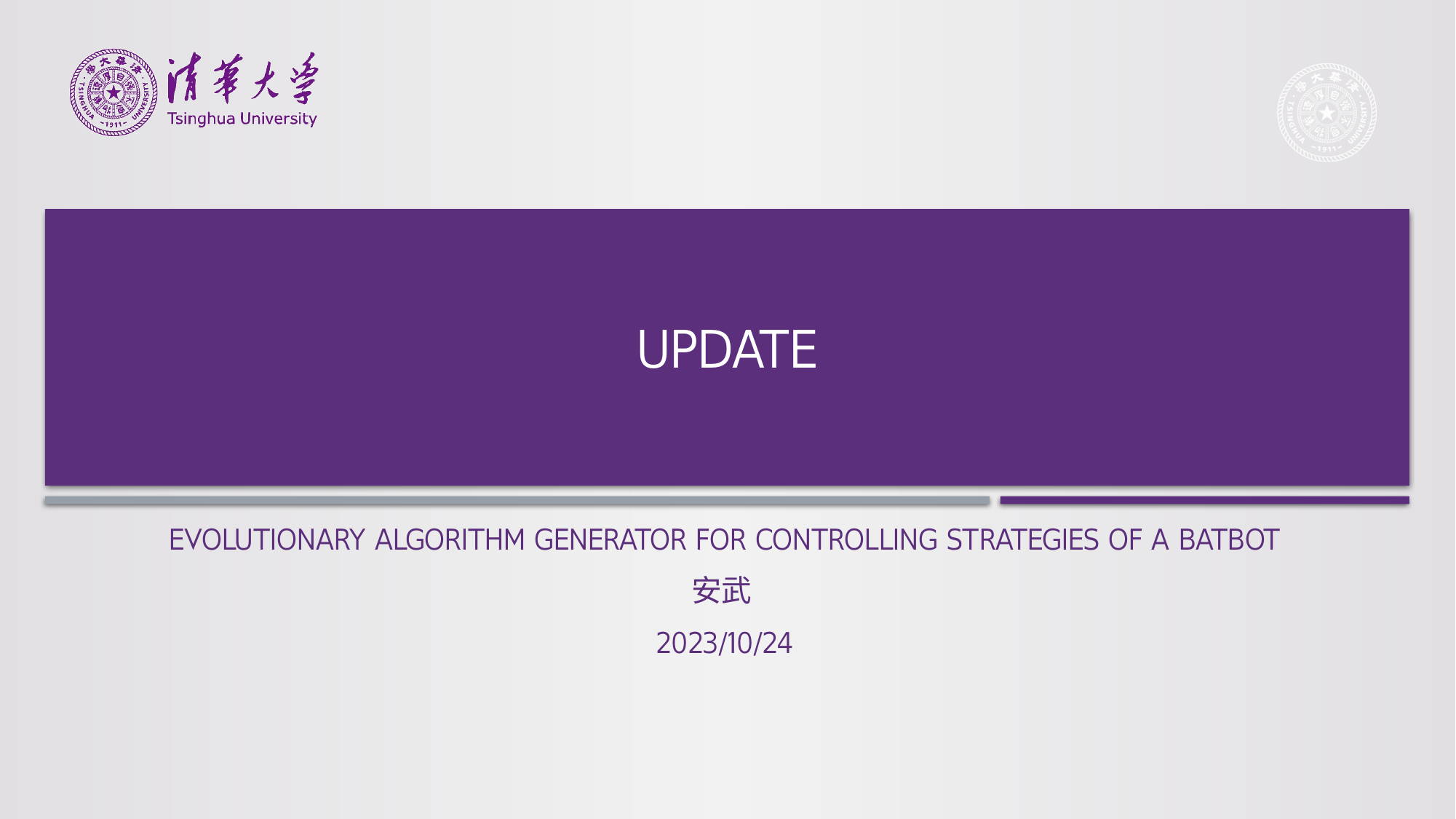

# update
Evolutionary Algorithm Generator for Controlling Strategies of a Batbot
安武
2023/10/24